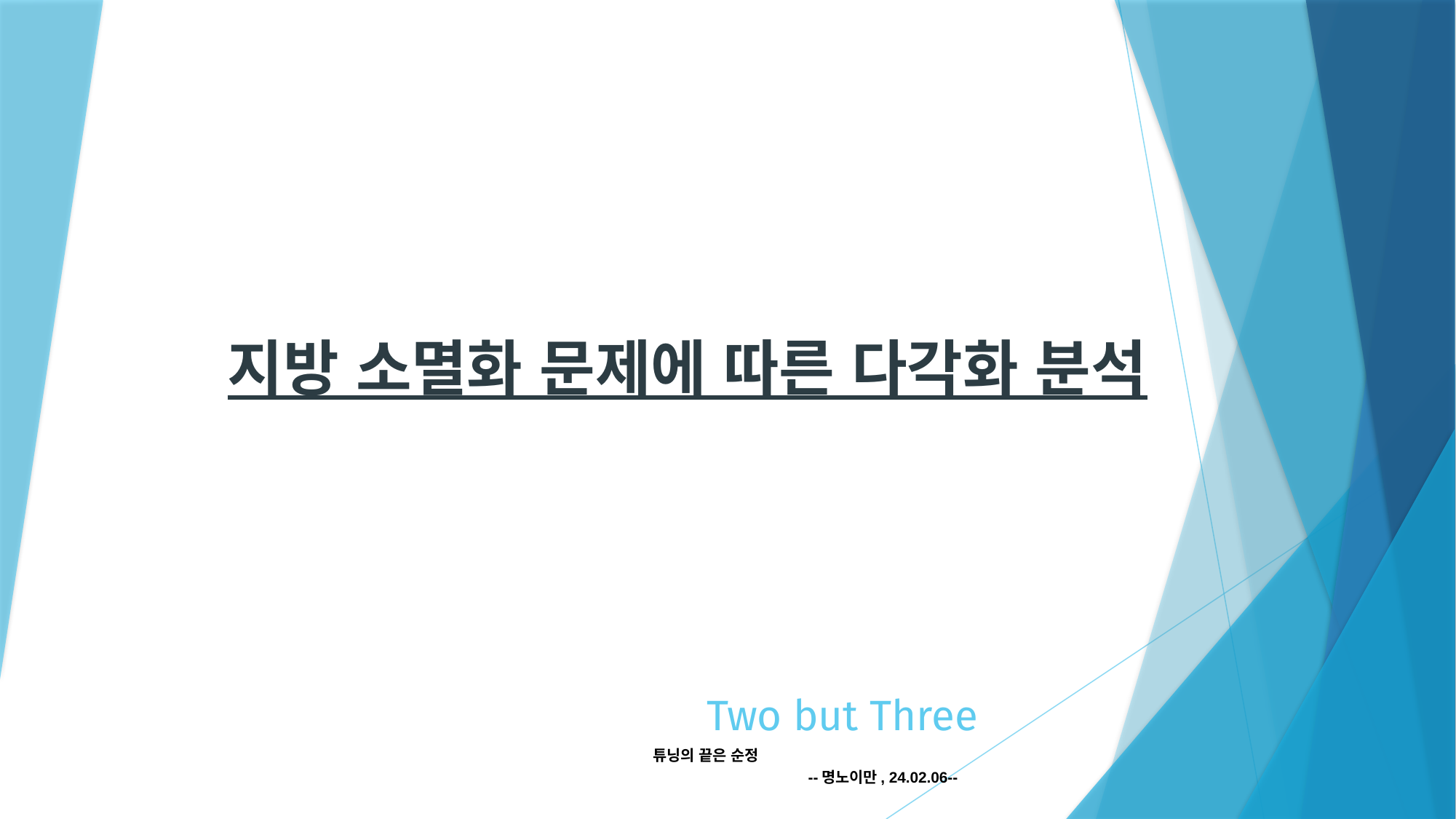

지방 소멸화 문제에 따른 다각화 분석
# Two but Three
튜닝의 끝은 순정
                                     --명노이만, 24.02.06--